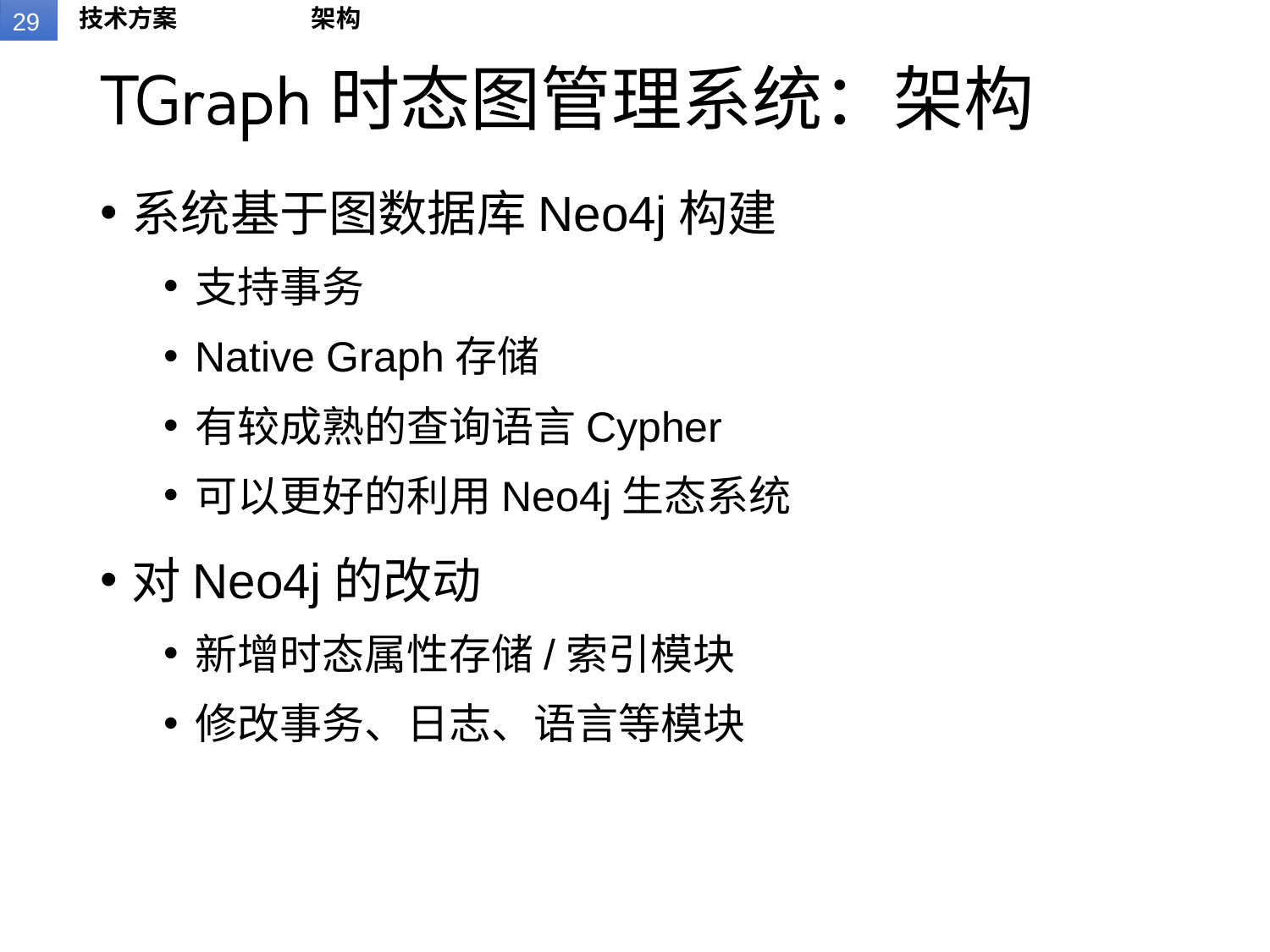

技术方案
架构
# TGraph时态图管理系统：架构
系统基于图数据库Neo4j构建
支持事务
Native Graph存储
有较成熟的查询语言Cypher
可以更好的利用Neo4j生态系统
对Neo4j的改动
新增时态属性存储/索引模块
修改事务、日志、语言等模块